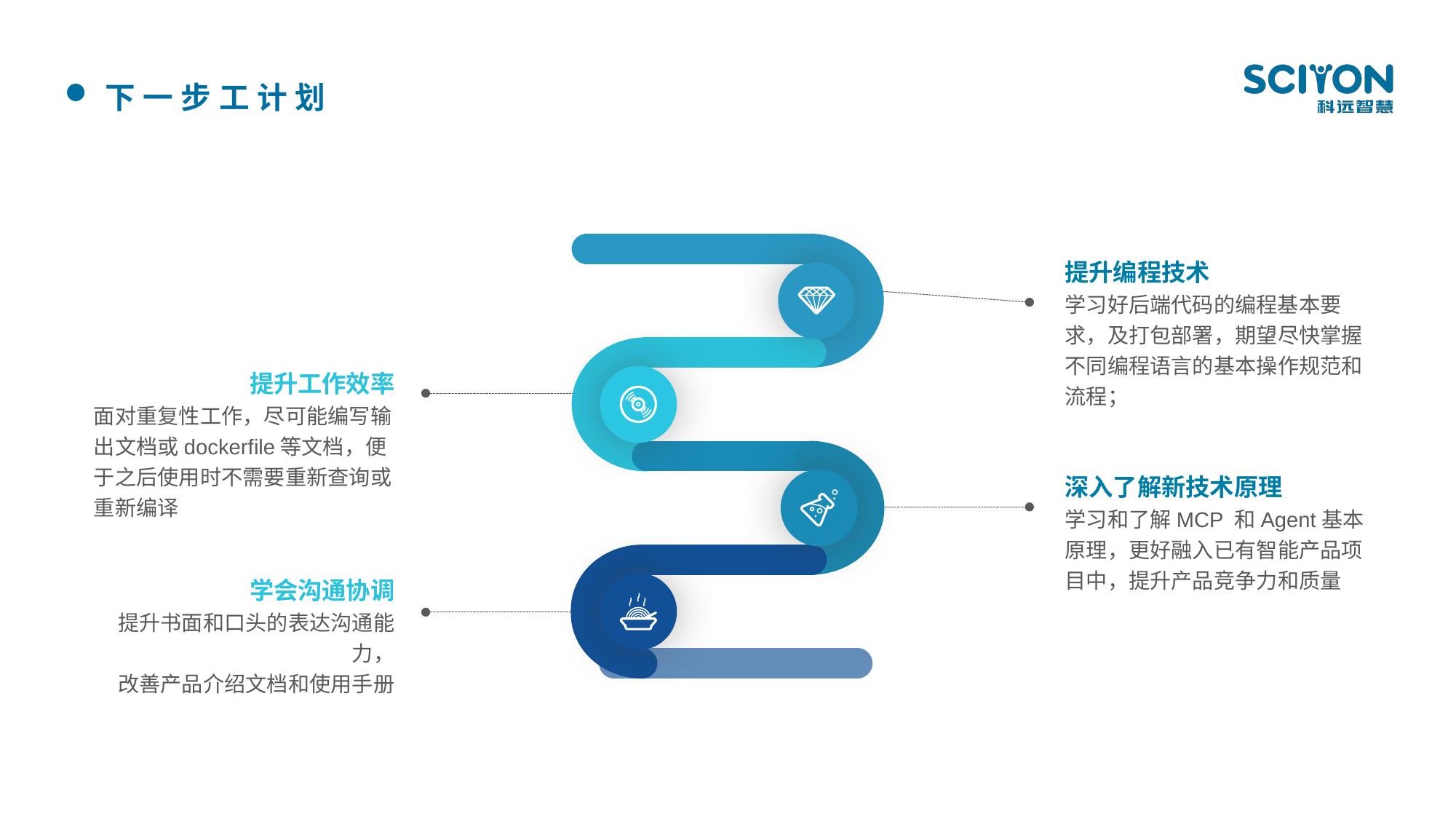

# 下一步工计划
提升编程技术
学习好后端代码的编程基本要求，及打包部署，期望尽快掌握不同编程语言的基本操作规范和流程；

提升工作效率
面对重复性工作，尽可能编写输出文档或dockerfile等文档，便于之后使用时不需要重新查询或重新编译
深入了解新技术原理
学习和了解MCP 和Agent基本原理，更好融入已有智能产品项目中，提升产品竞争力和质量
学会沟通协调
提升书面和口头的表达沟通能力，
改善产品介绍文档和使用手册